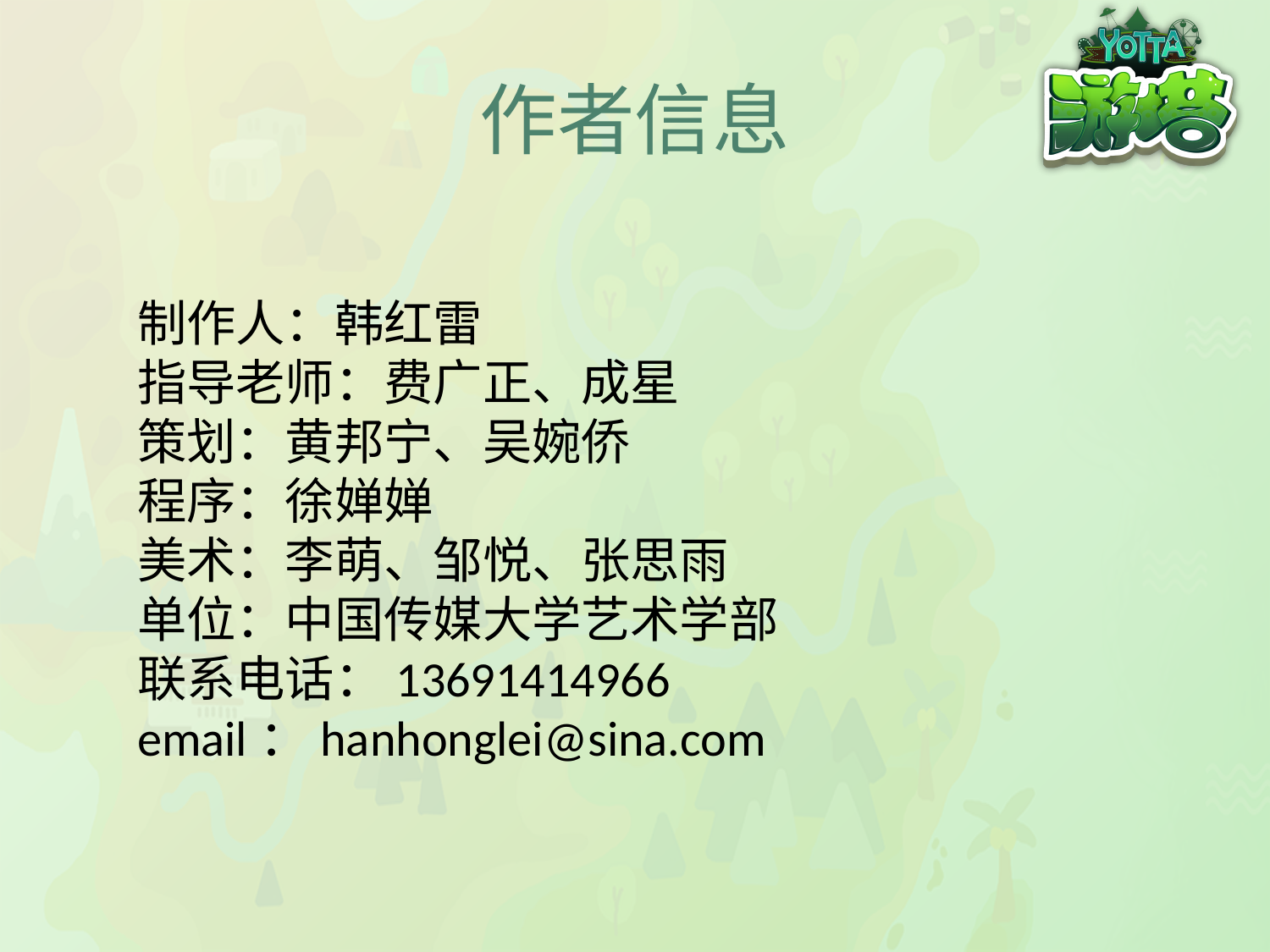

# 作者信息

制作人：韩红雷
指导老师：费广正、成星
策划：黄邦宁、吴婉侨
程序：徐婵婵
美术：李萌、邹悦、张思雨
单位：中国传媒大学艺术学部
联系电话：13691414966
email：hanhonglei@sina.com